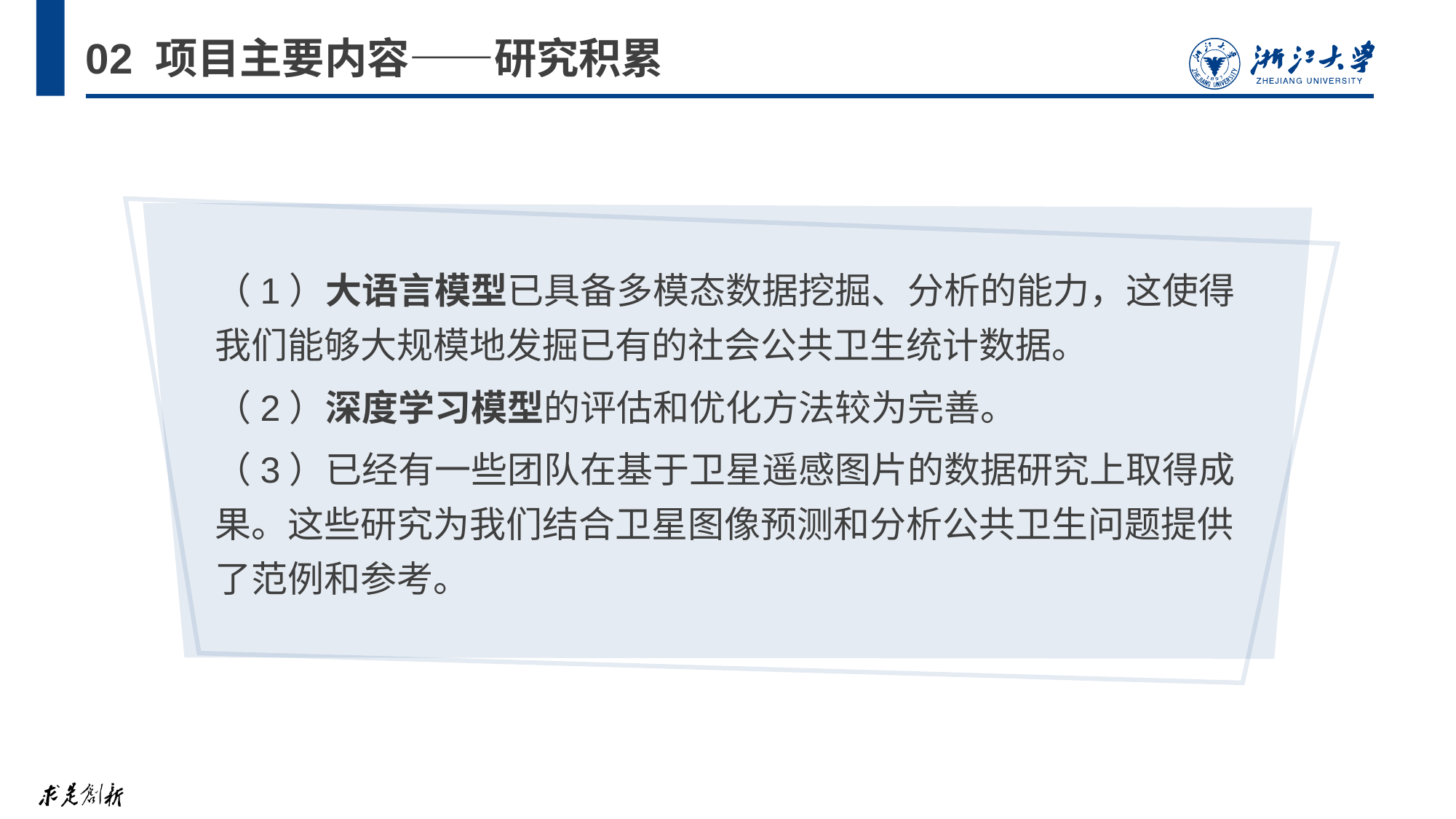

# 02 项目主要内容——研究积累

（1）大语言模型已具备多模态数据挖掘、分析的能力，这使得我们能够大规模地发掘已有的社会公共卫生统计数据。
（2）深度学习模型的评估和优化方法较为完善。
（3）已经有一些团队在基于卫星遥感图片的数据研究上取得成果。这些研究为我们结合卫星图像预测和分析公共卫生问题提供了范例和参考。